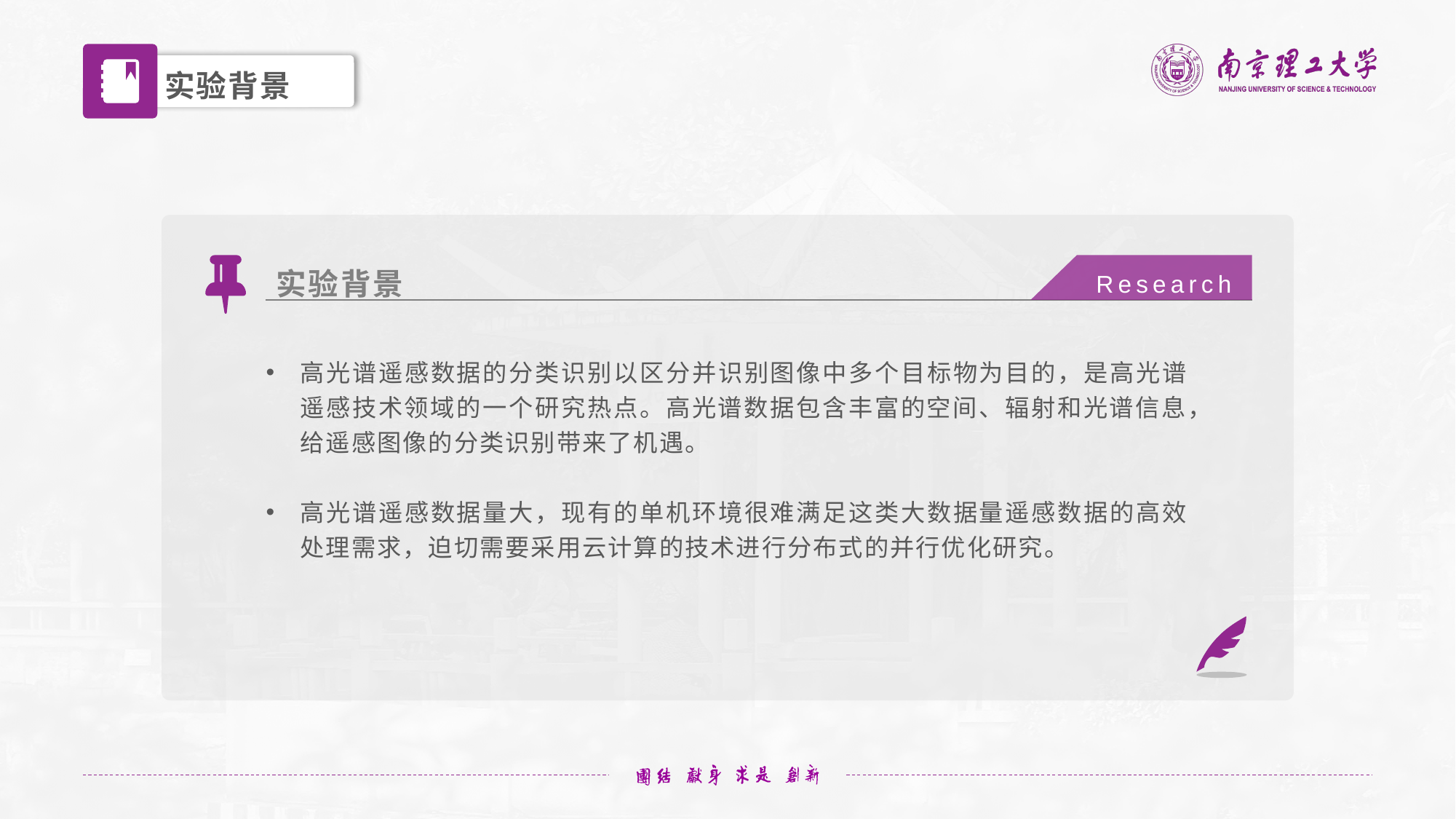

实验背景

实验背景

Research
高光谱遥感数据的分类识别以区分并识别图像中多个目标物为目的，是高光谱遥感技术领域的一个研究热点。高光谱数据包含丰富的空间、辐射和光谱信息，给遥感图像的分类识别带来了机遇。

高光谱遥感数据量大，现有的单机环境很难满足这类大数据量遥感数据的高效处理需求，迫切需要采用云计算的技术进行分布式的并行优化研究。